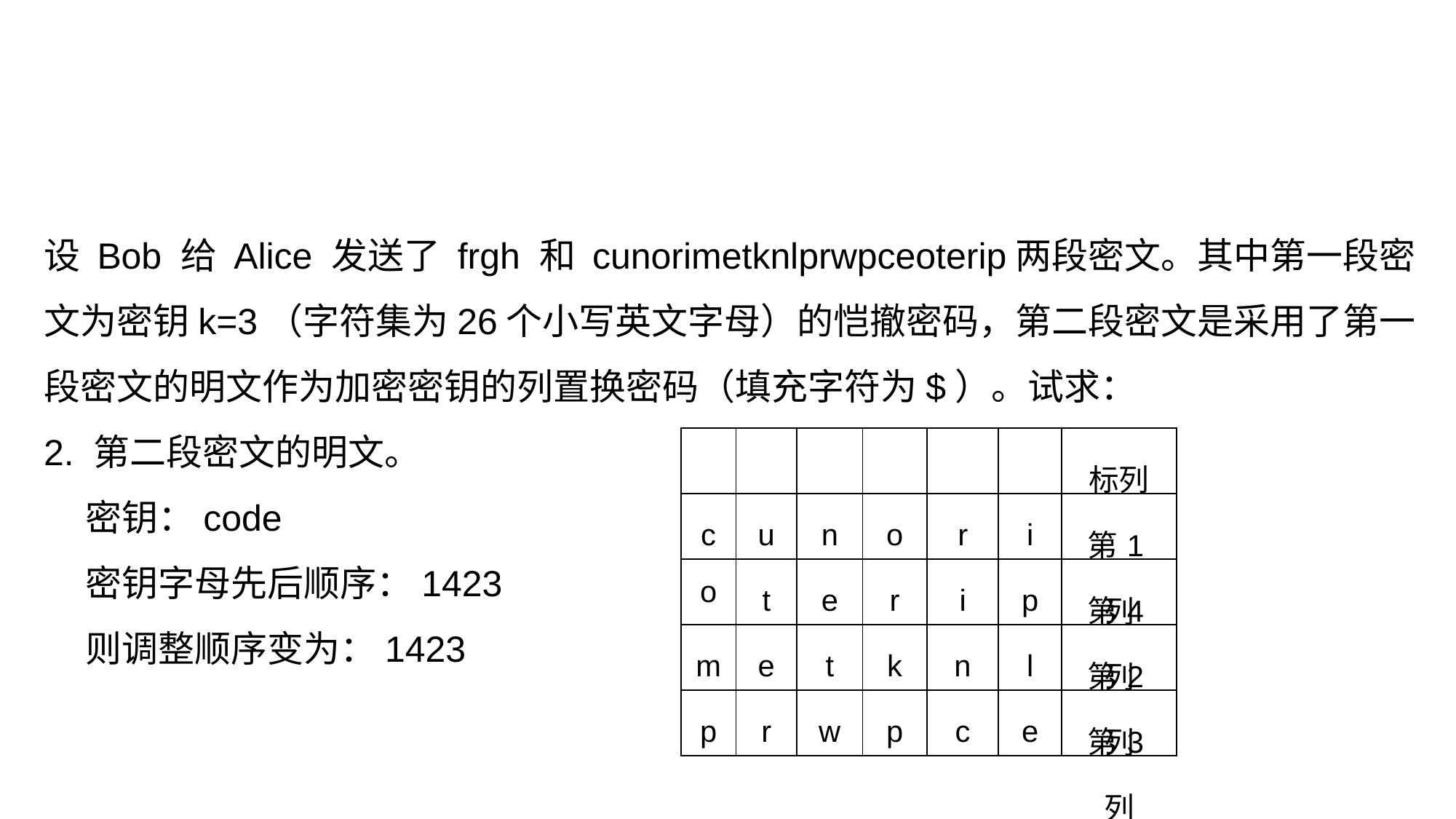

设 Bob 给 Alice 发送了 frgh 和 cunorimetknlprwpceoterip两段密文。其中第一段密文为密钥k=3（字符集为26个小写英文字母）的恺撤密码，第二段密文是采用了第一段密文的明文作为加密密钥的列置换密码（填充字符为$）。试求：
2. 第二段密文的明文。
    密钥：code
    密钥字母先后顺序：1423
    则调整顺序变为：1423
|  |  |  |  |  |  | 标列 |
| --- | --- | --- | --- | --- | --- | --- |
| c | u | n | o | r | i | 第1列 |
| o | t | e | r | i | p | 第4列 |
| m | e | t | k | n | l | 第2列 |
| p | r | w | p | c | e | 第3列 |